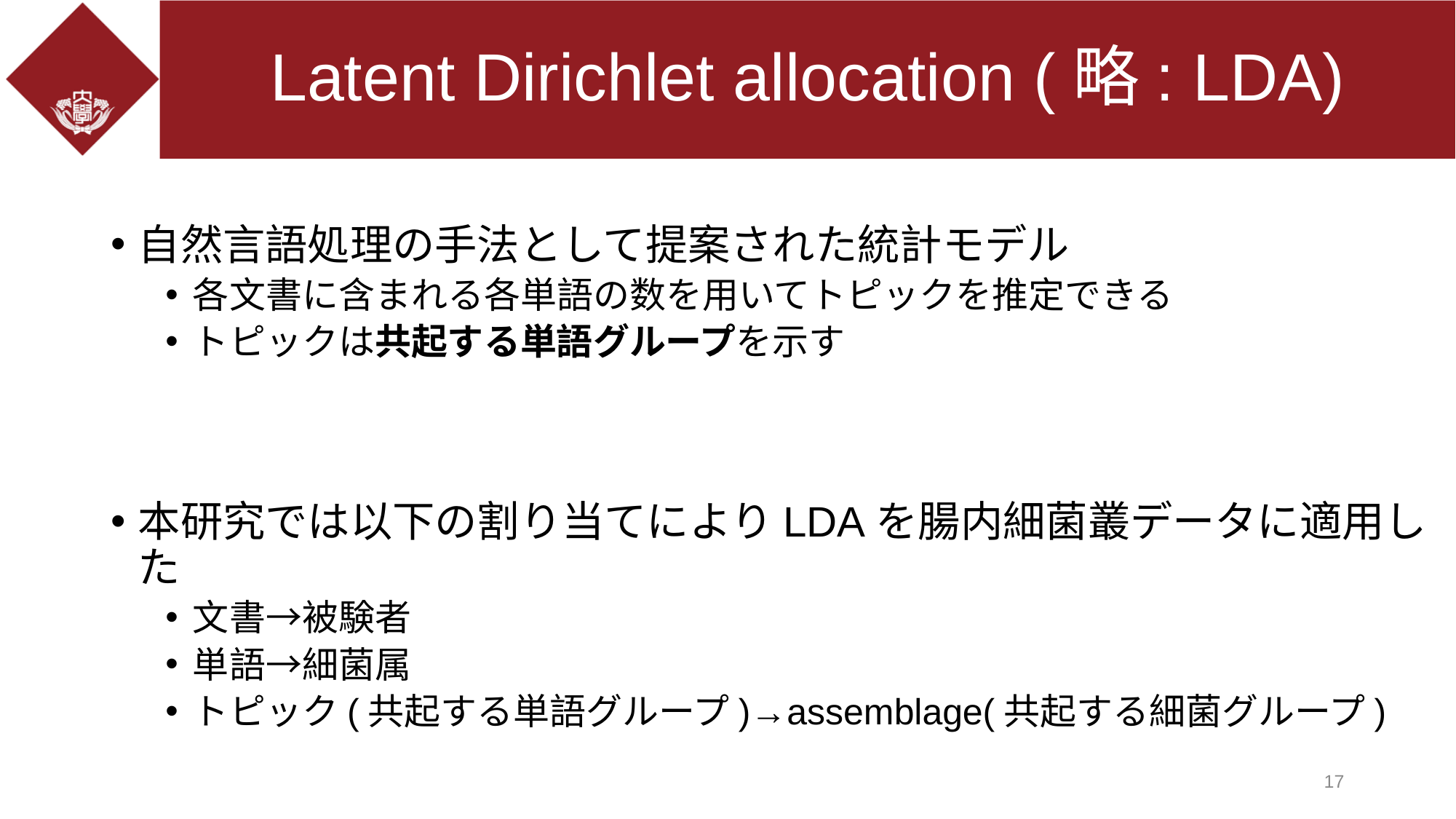

# Latent Dirichlet allocation (略: LDA)
自然言語処理の手法として提案された統計モデル
各文書に含まれる各単語の数を用いてトピックを推定できる
トピックは共起する単語グループを示す

本研究では以下の割り当てによりLDAを腸内細菌叢データに適用した
文書→被験者
単語→細菌属
トピック(共起する単語グループ)→assemblage(共起する細菌グループ)
17